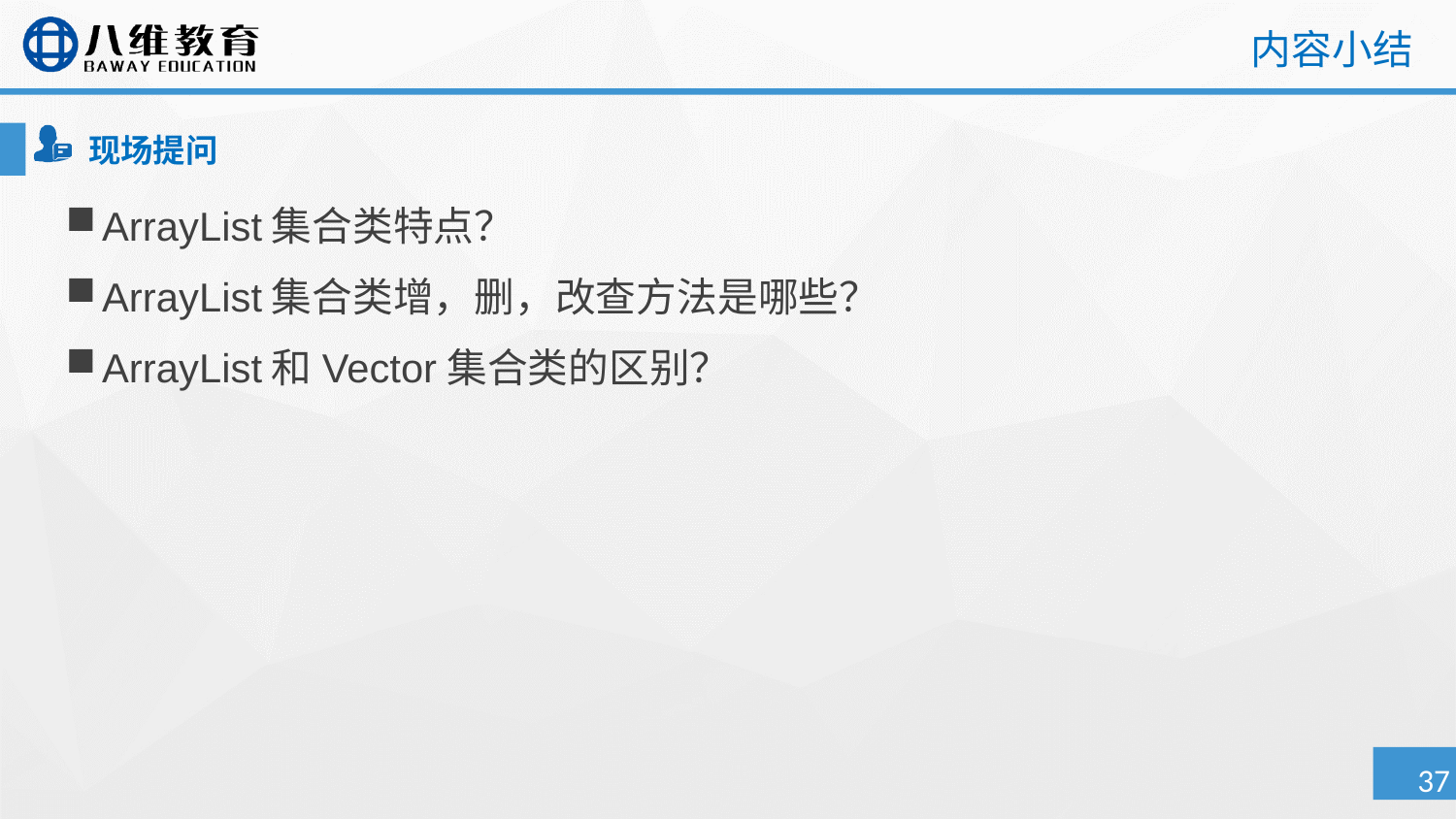

# 内容小结
现场提问

ArrayList集合类特点？
ArrayList集合类增，删，改查方法是哪些？
ArrayList和Vector集合类的区别？